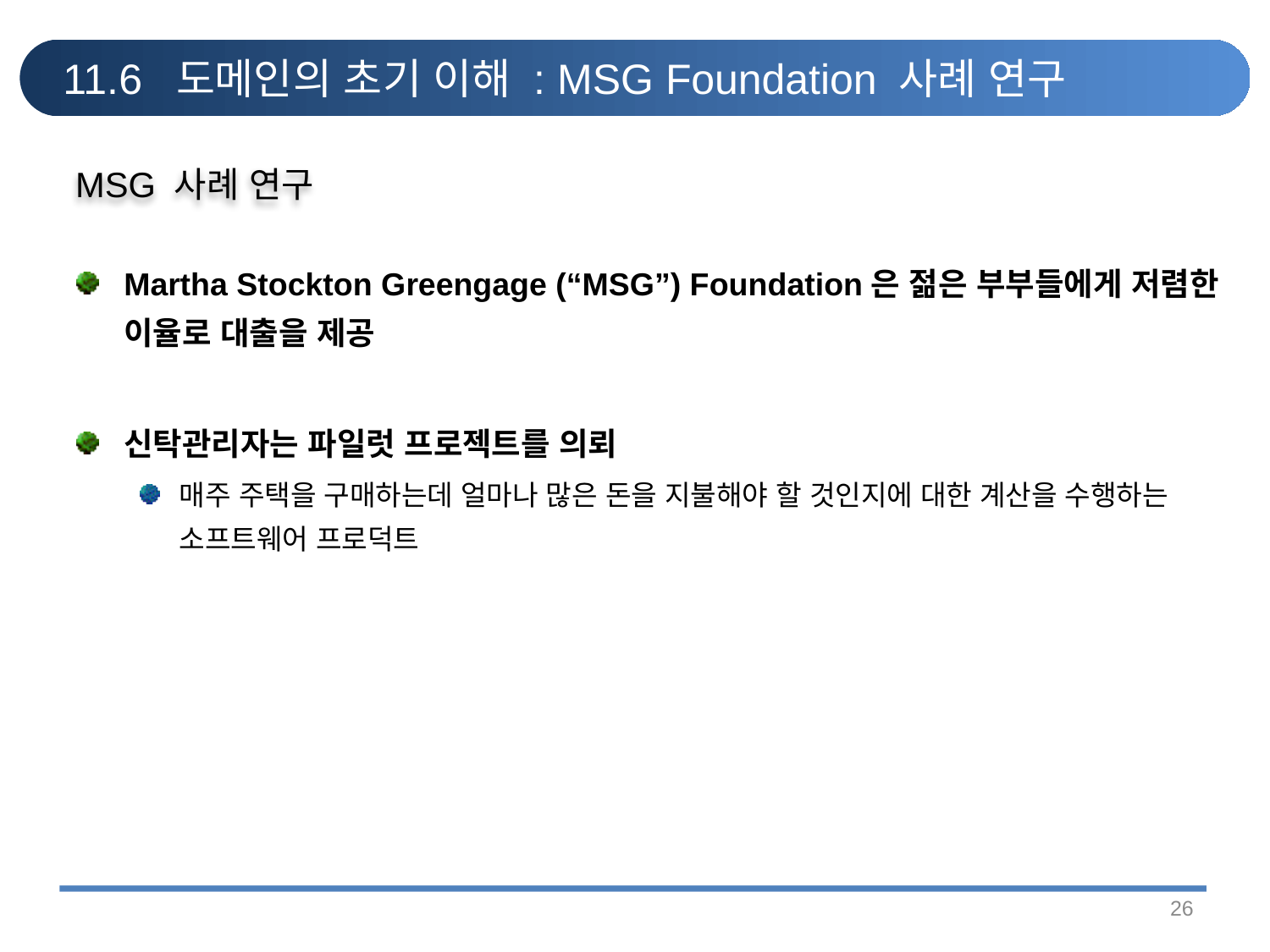

# 11.6  도메인의 초기 이해 : MSG Foundation 사례 연구
MSG 사례 연구
Martha Stockton Greengage (“MSG”) Foundation은 젊은 부부들에게 저렴한 이율로 대출을 제공

신탁관리자는 파일럿 프로젝트를 의뢰
매주 주택을 구매하는데 얼마나 많은 돈을 지불해야 할 것인지에 대한 계산을 수행하는 소프트웨어 프로덕트

26